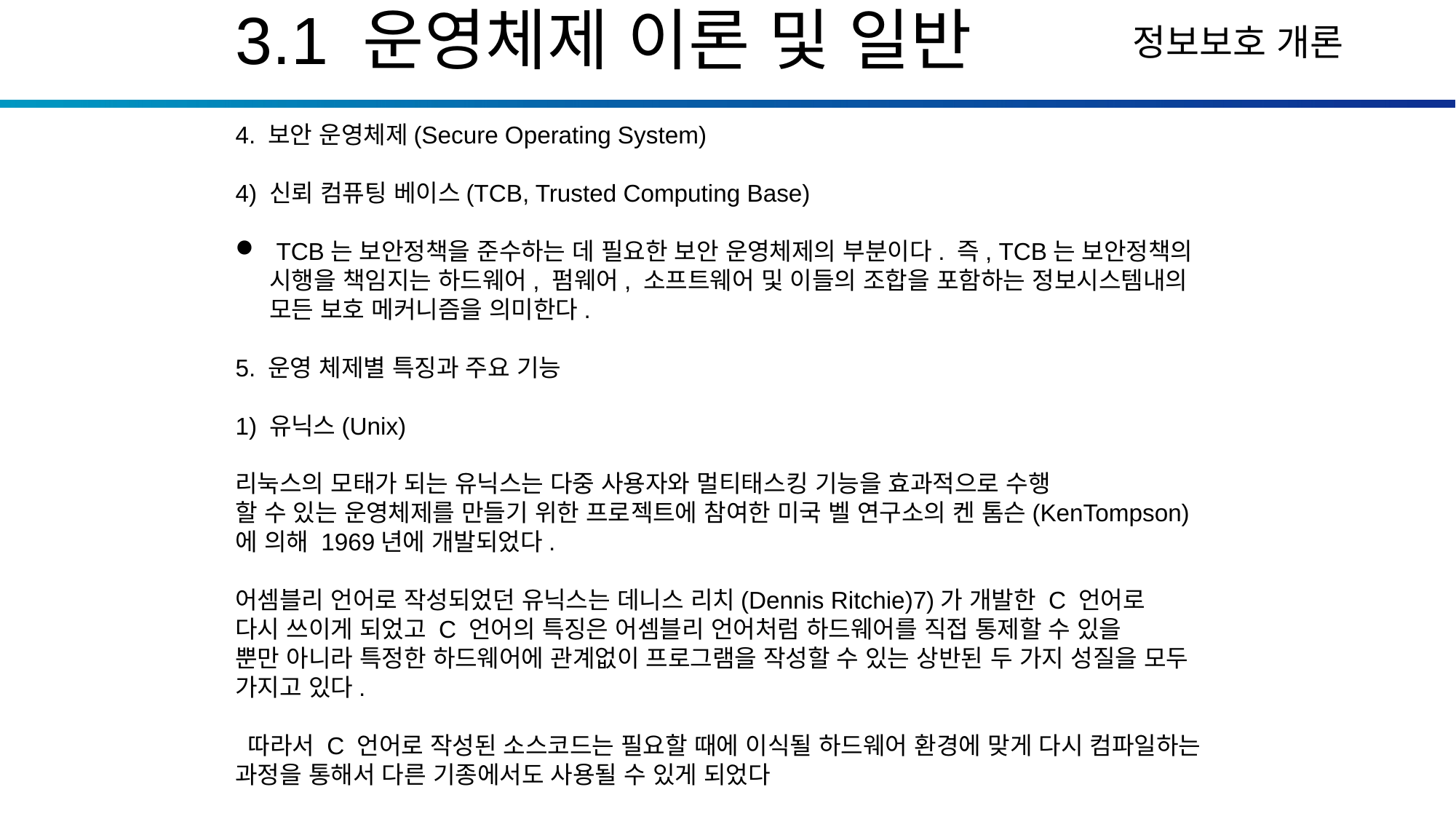

3.1 운영체제 이론 및 일반

4. 보안 운영체제(Secure Operating System)

4) 신뢰 컴퓨팅 베이스(TCB, Trusted Computing Base)

 TCB는 보안정책을 준수하는 데 필요한 보안 운영체제의 부분이다. 즉, TCB는 보안정책의 시행을 책임지는 하드웨어, 펌웨어, 소프트웨어 및 이들의 조합을 포함하는 정보시스템내의 모든 보호 메커니즘을 의미한다.

5. 운영 체제별 특징과 주요 기능

1) 유닉스(Unix)

리눅스의 모태가 되는 유닉스는 다중 사용자와 멀티태스킹 기능을 효과적으로 수행
할 수 있는 운영체제를 만들기 위한 프로젝트에 참여한 미국 벨 연구소의 켄 톰슨(KenTompson)에 의해 1969년에 개발되었다.

어셈블리 언어로 작성되었던 유닉스는 데니스 리치(Dennis Ritchie)7)가 개발한 C 언어로
다시 쓰이게 되었고 C 언어의 특징은 어셈블리 언어처럼 하드웨어를 직접 통제할 수 있을
뿐만 아니라 특정한 하드웨어에 관계없이 프로그램을 작성할 수 있는 상반된 두 가지 성질을 모두 가지고 있다.

 따라서 C 언어로 작성된 소스코드는 필요할 때에 이식될 하드웨어 환경에 맞게 다시 컴파일하는 과정을 통해서 다른 기종에서도 사용될 수 있게 되었다